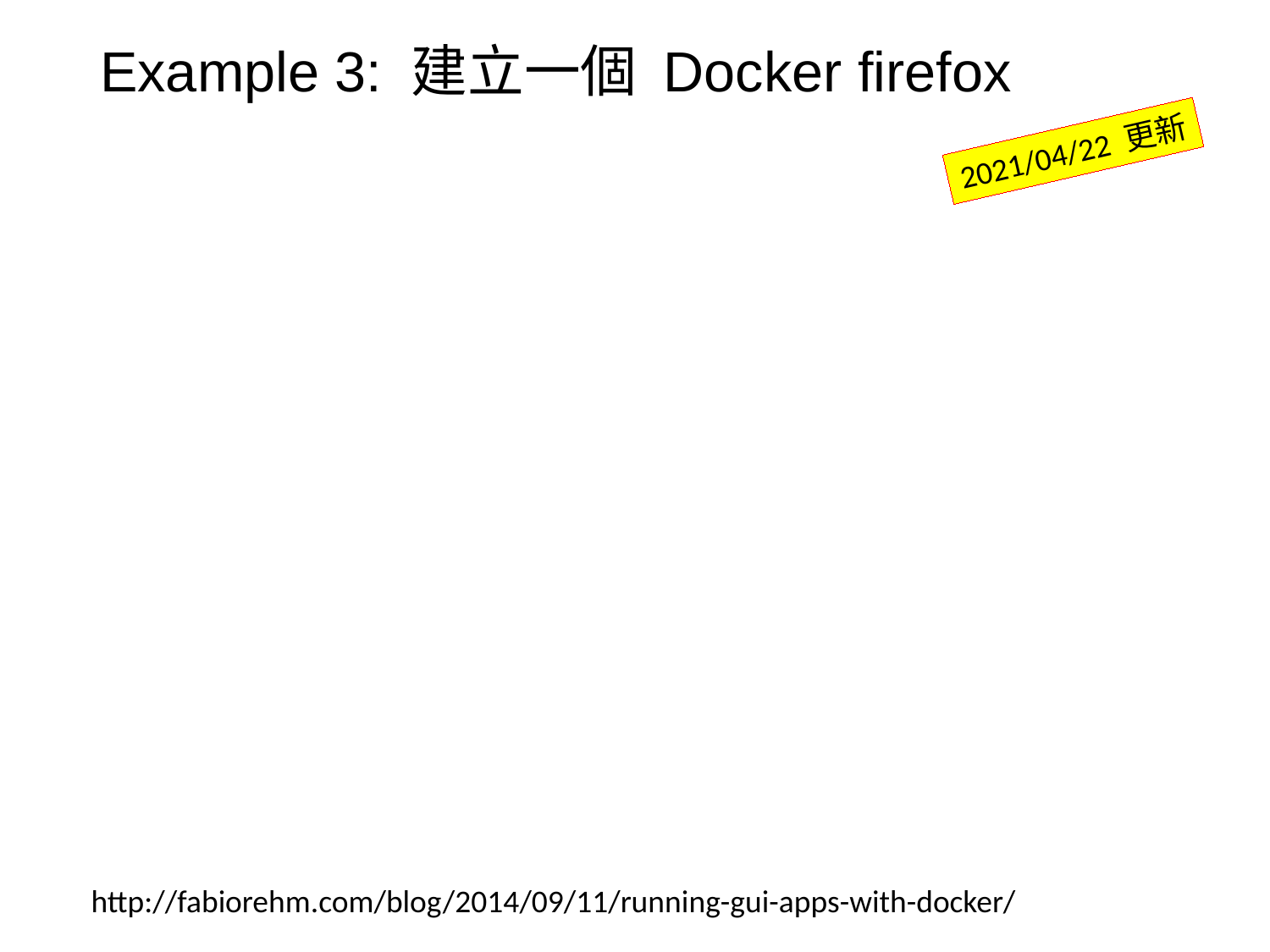

# Example 3: 建立一個 Docker firefox
2021/04/22 更新
http://fabiorehm.com/blog/2014/09/11/running-gui-apps-with-docker/